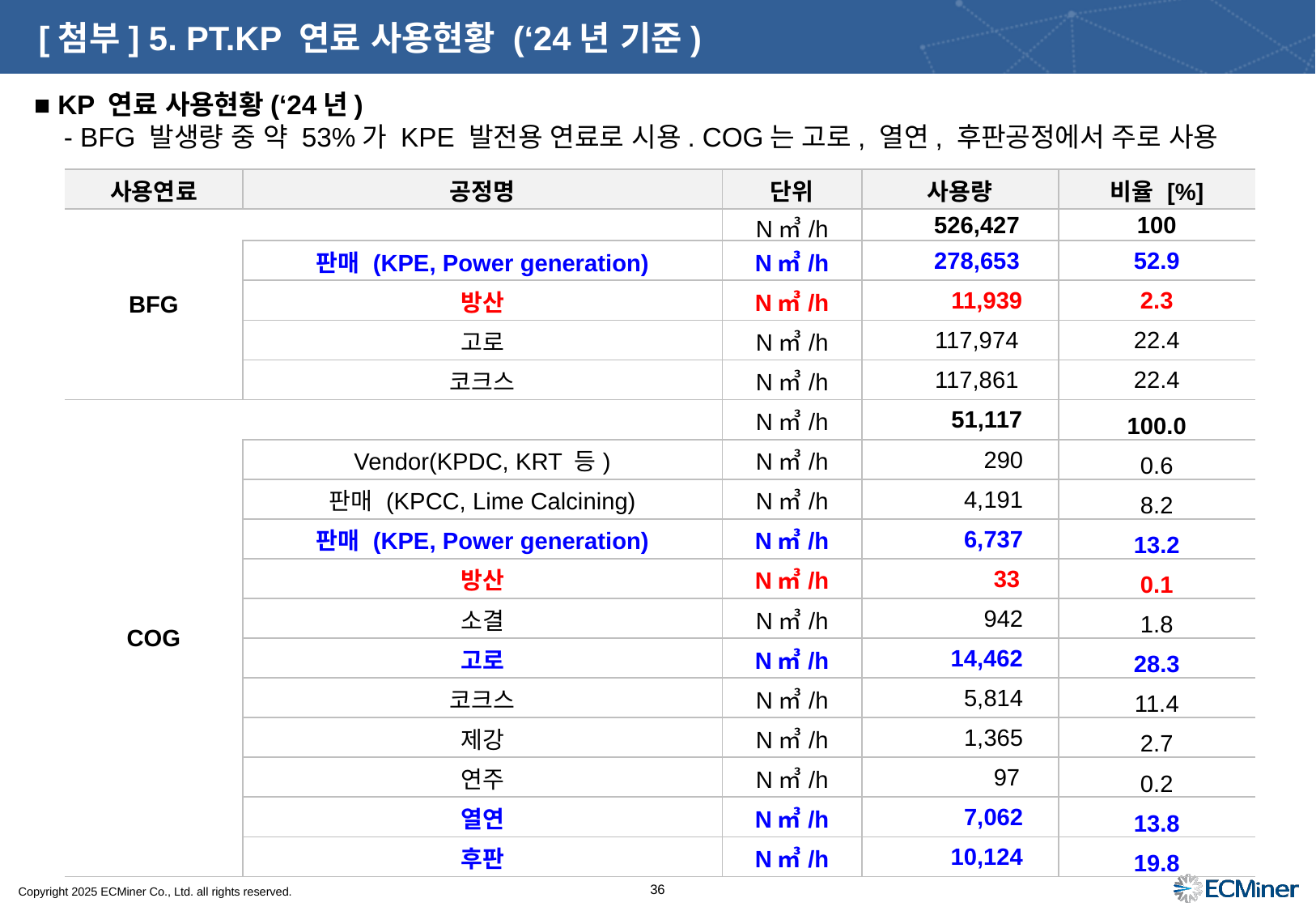

# [첨부] 5. PT.KP 연료 사용현황 (‘24년 기준)
■ KP 연료 사용현황(‘24년)
    - BFG 발생량 중 약 53%가 KPE 발전용 연료로 시용. COG는 고로, 열연, 후판공정에서 주로 사용
| 사용연료 | 공정명 | 단위 | 사용량 | 비율 [%] |
| --- | --- | --- | --- | --- |
| BFG |  | N㎥/h | 526,427 | 100 |
|  | 판매 (KPE, Power generation) | N㎥/h | 278,653 | 52.9 |
|  | 방산 | N㎥/h | 11,939 | 2.3 |
|  | 고로 | N㎥/h | 117,974 | 22.4 |
|  | 코크스 | N㎥/h | 117,861 | 22.4 |
| COG |  | N㎥/h | 51,117 | 100.0 |
|  | Vendor(KPDC, KRT 등) | N㎥/h | 290 | 0.6 |
|  | 판매 (KPCC, Lime Calcining) | N㎥/h | 4,191 | 8.2 |
|  | 판매 (KPE, Power generation) | N㎥/h | 6,737 | 13.2 |
|  | 방산 | N㎥/h | 33 | 0.1 |
|  | 소결 | N㎥/h | 942 | 1.8 |
|  | 고로 | N㎥/h | 14,462 | 28.3 |
|  | 코크스 | N㎥/h | 5,814 | 11.4 |
|  | 제강 | N㎥/h | 1,365 | 2.7 |
|  | 연주 | N㎥/h | 97 | 0.2 |
|  | 열연 | N㎥/h | 7,062 | 13.8 |
|  | 후판 | N㎥/h | 10,124 | 19.8 |